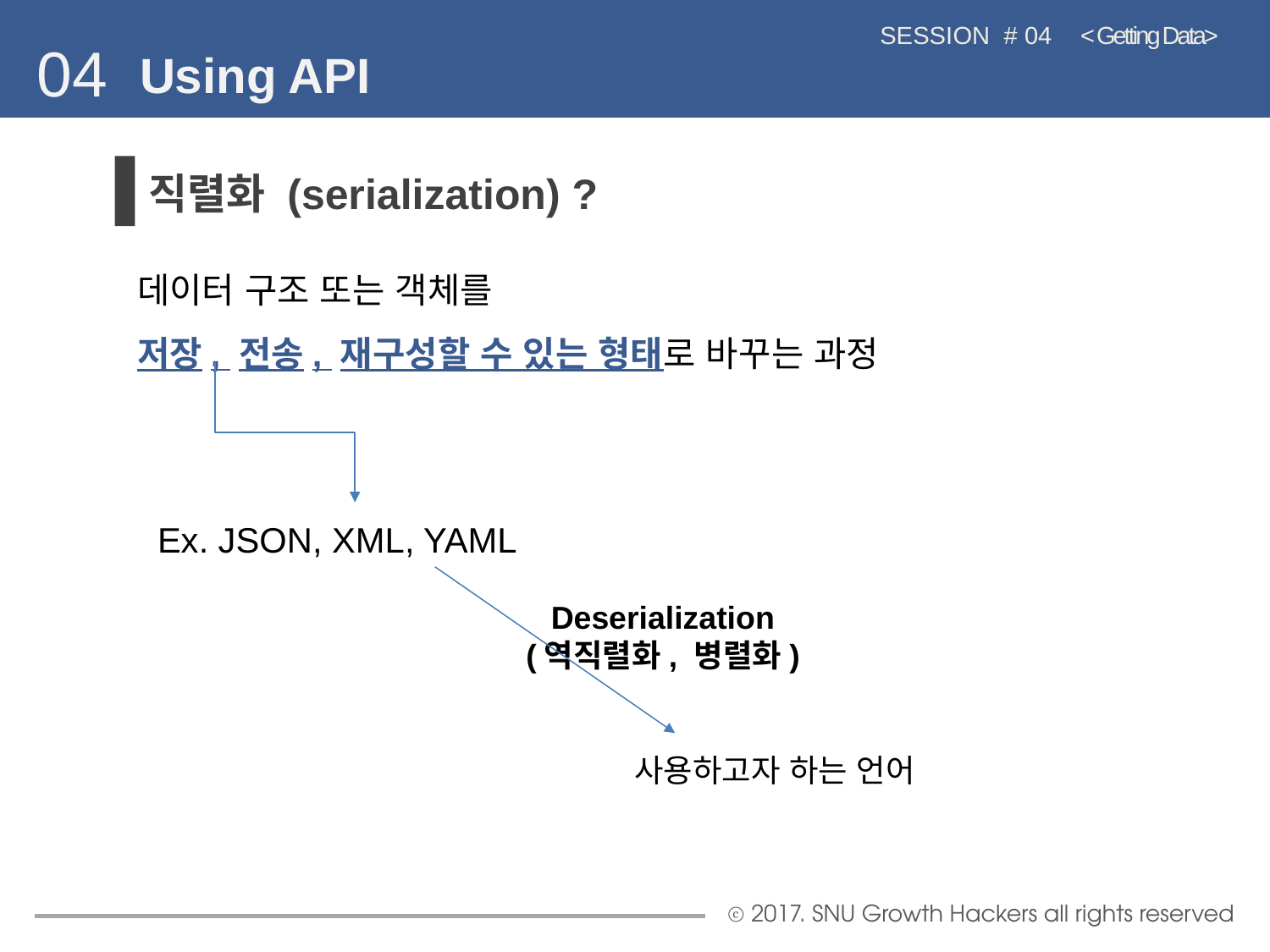

SESSION  # 04    < Getting Data>
04
Using API

직렬화 (serialization) ?
데이터 구조 또는 객체를
저장, 전송, 재구성할 수 있는 형태로 바꾸는 과정
Ex. JSON, XML, YAML
Deserialization
(역직렬화, 병렬화)
사용하고자 하는 언어
ⓒ 2017. SNU Growth Hackers all rights reserved